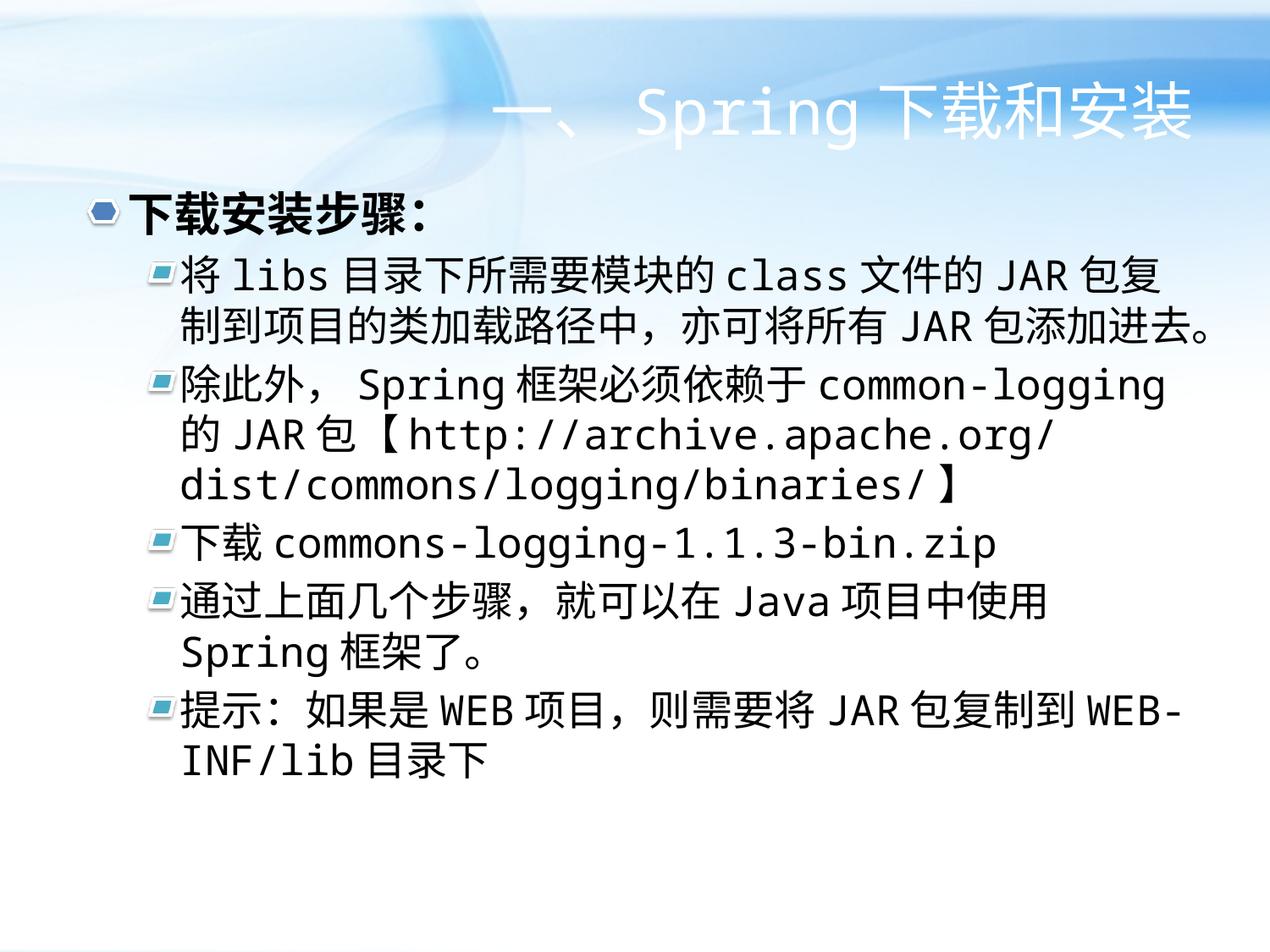

# 一、Spring下载和安装
下载安装步骤：
将libs目录下所需要模块的class文件的JAR包复制到项目的类加载路径中，亦可将所有JAR包添加进去。
除此外，Spring框架必须依赖于common-logging的JAR包【http://archive.apache.org/dist/commons/logging/binaries/】
下载commons-logging-1.1.3-bin.zip
通过上面几个步骤，就可以在Java项目中使用Spring框架了。
提示：如果是WEB项目，则需要将JAR包复制到WEB-INF/lib目录下